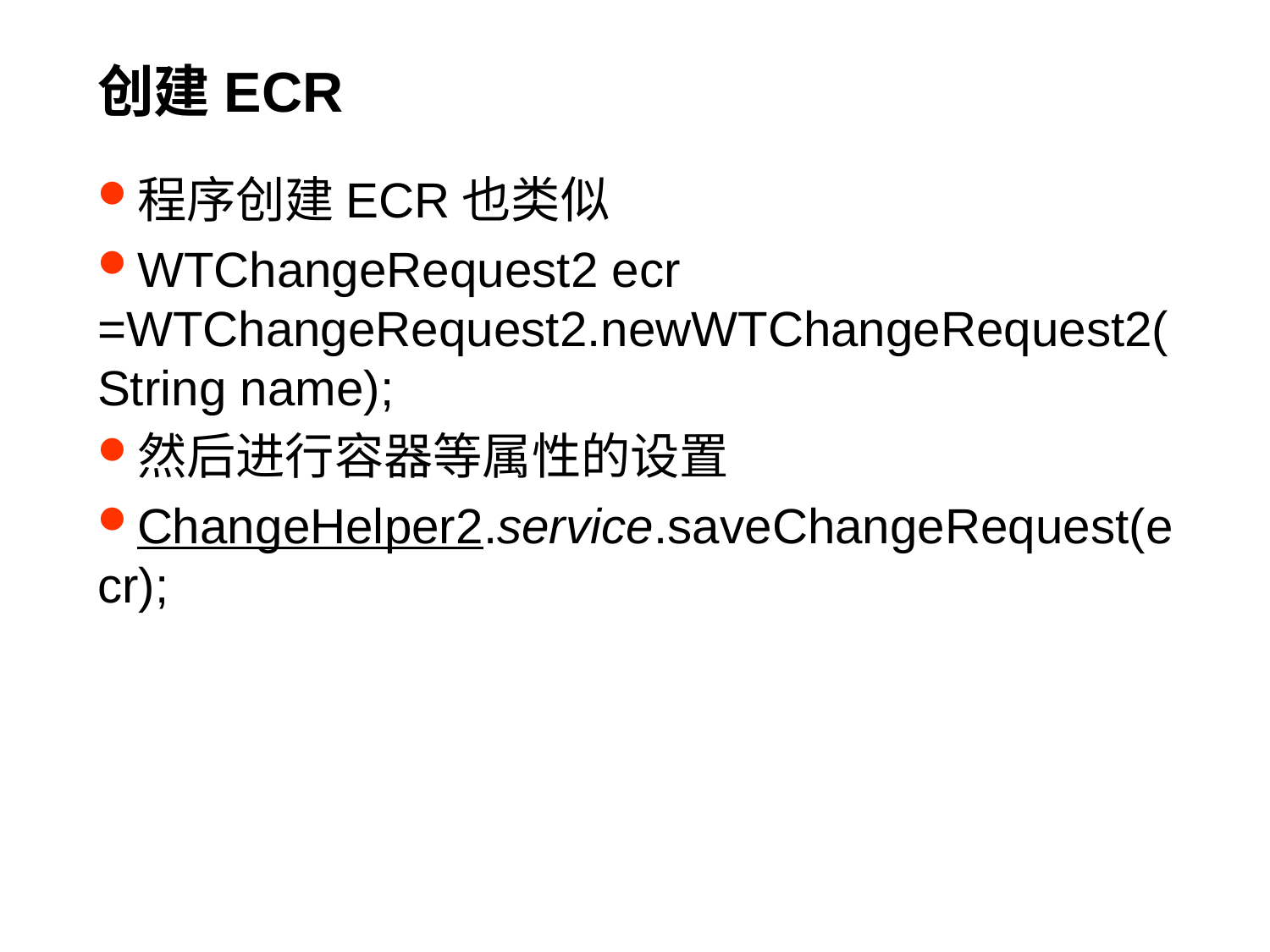

# 创建ECR
程序创建ECR也类似
WTChangeRequest2 ecr =WTChangeRequest2.newWTChangeRequest2(String name);
然后进行容器等属性的设置
ChangeHelper2.service.saveChangeRequest(ecr);